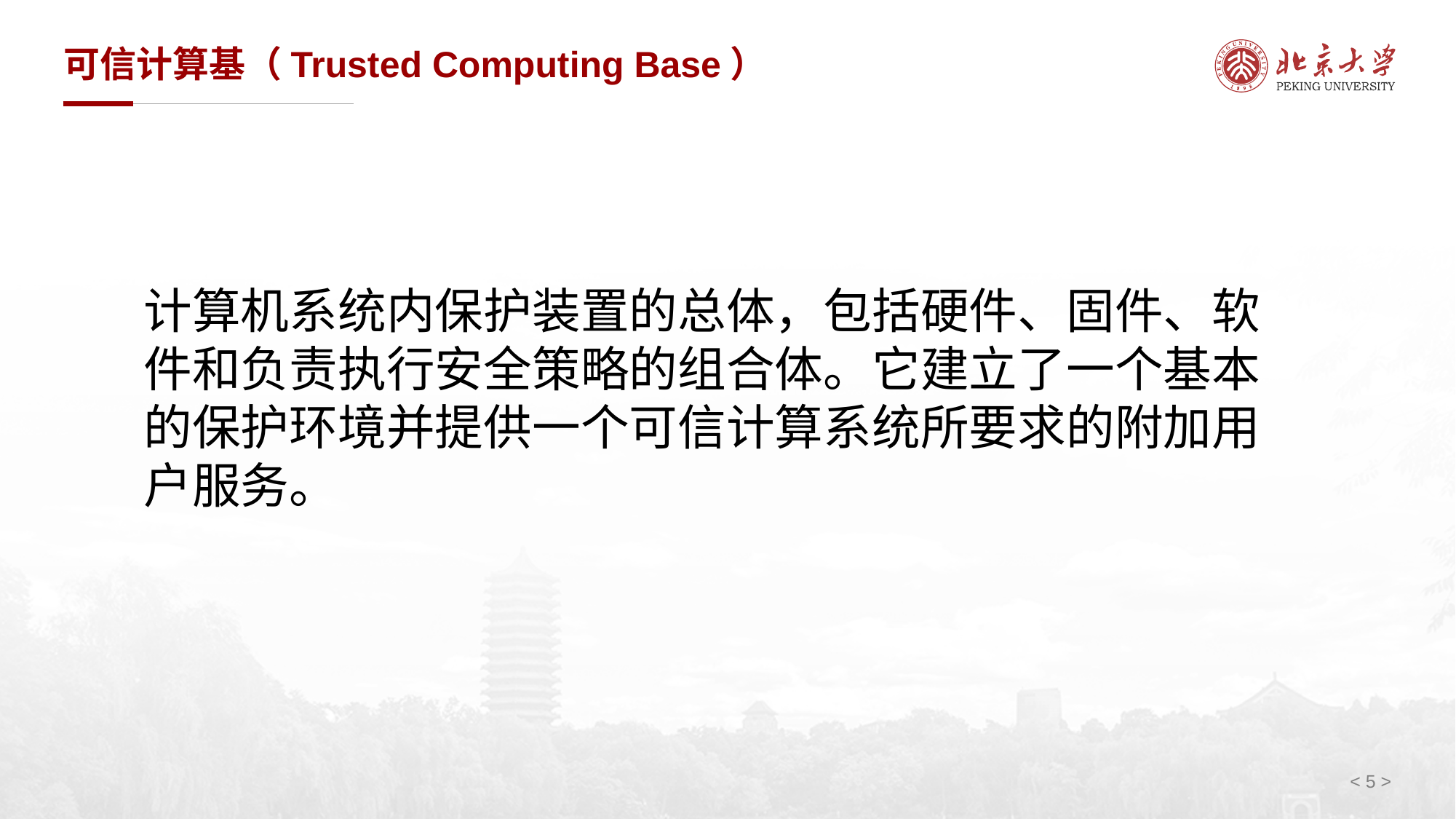

# 可信计算基（Trusted Computing Base）
计算机系统内保护装置的总体，包括硬件、固件、软件和负责执行安全策略的组合体。它建立了一个基本的保护环境并提供一个可信计算系统所要求的附加用户服务。
< 5 >